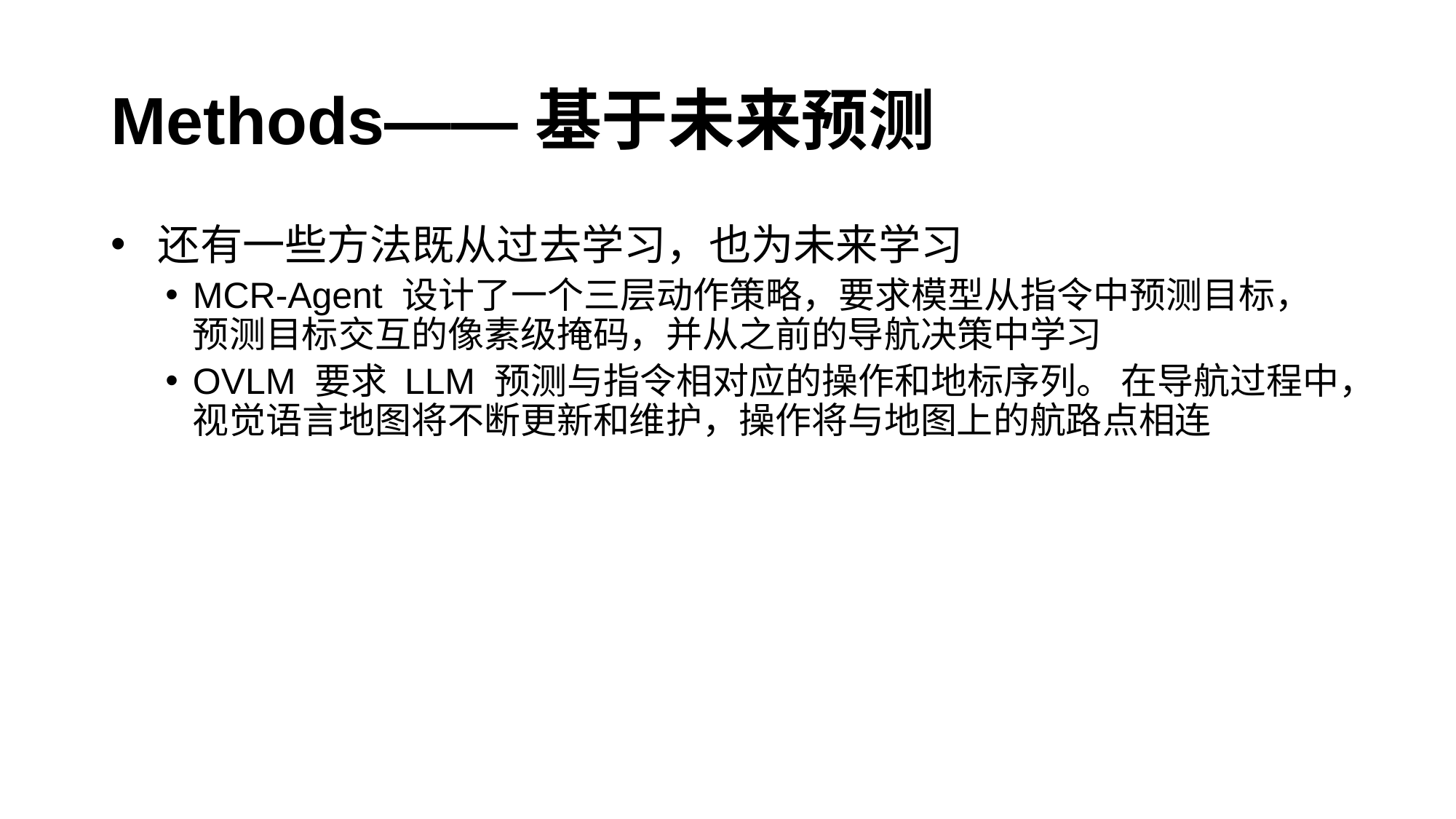

# Methods——基于未来预测
 还有一些方法既从过去学习，也为未来学习
MCR-Agent 设计了一个三层动作策略，要求模型从指令中预测目标，预测目标交互的像素级掩码，并从之前的导航决策中学习
OVLM 要求 LLM 预测与指令相对应的操作和地标序列。 在导航过程中，视觉语言地图将不断更新和维护，操作将与地图上的航路点相连